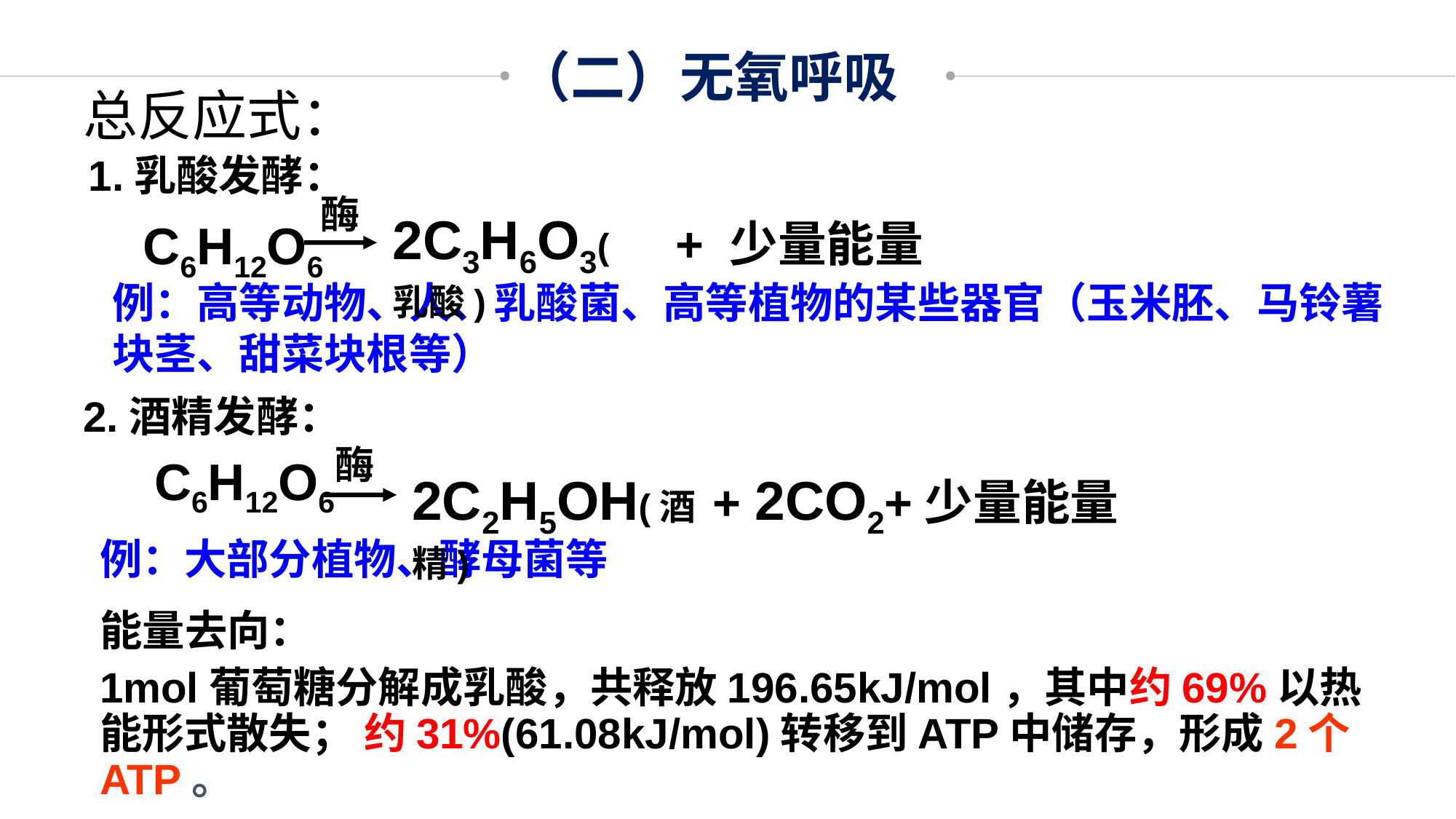

（二）无氧呼吸
总反应式：
1.乳酸发酵：
酶
2C3H6O3(乳酸)
C6H12O6
+ 少量能量

例：高等动物、人、乳酸菌、高等植物的某些器官（玉米胚、马铃薯块茎、甜菜块根等）
2.酒精发酵：
酶
C6H12O6
2C2H5OH(酒精)
+ 2CO2+少量能量

例：大部分植物、酵母菌等
能量去向：
1mol葡萄糖分解成乳酸，共释放196.65kJ/mol，其中约69%以热能形式散失； 约31%(61.08kJ/mol)转移到ATP中储存，形成2个ATP。